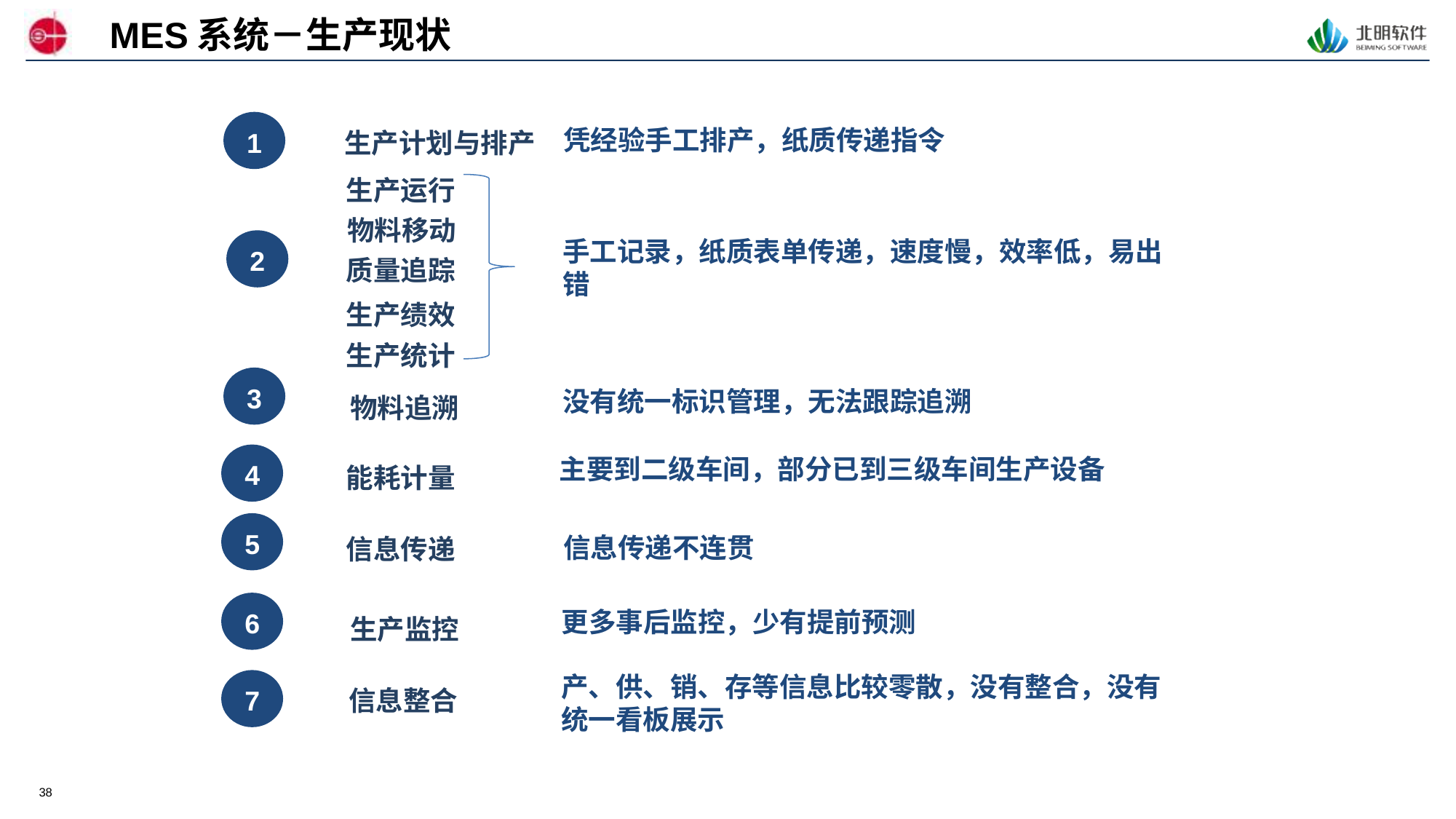

MES系统－生产现状
凭经验手工排产，纸质传递指令
1
生产计划与排产
生产运行

物料移动
手工记录，纸质表单传递，速度慢，效率低，易出错
2
质量追踪
生产绩效
生产统计
没有统一标识管理，无法跟踪追溯
3
物料追溯
主要到二级车间，部分已到三级车间生产设备
4
能耗计量
信息传递不连贯
5
信息传递
更多事后监控，少有提前预测
6
生产监控
产、供、销、存等信息比较零散，没有整合，没有统一看板展示
7
信息整合